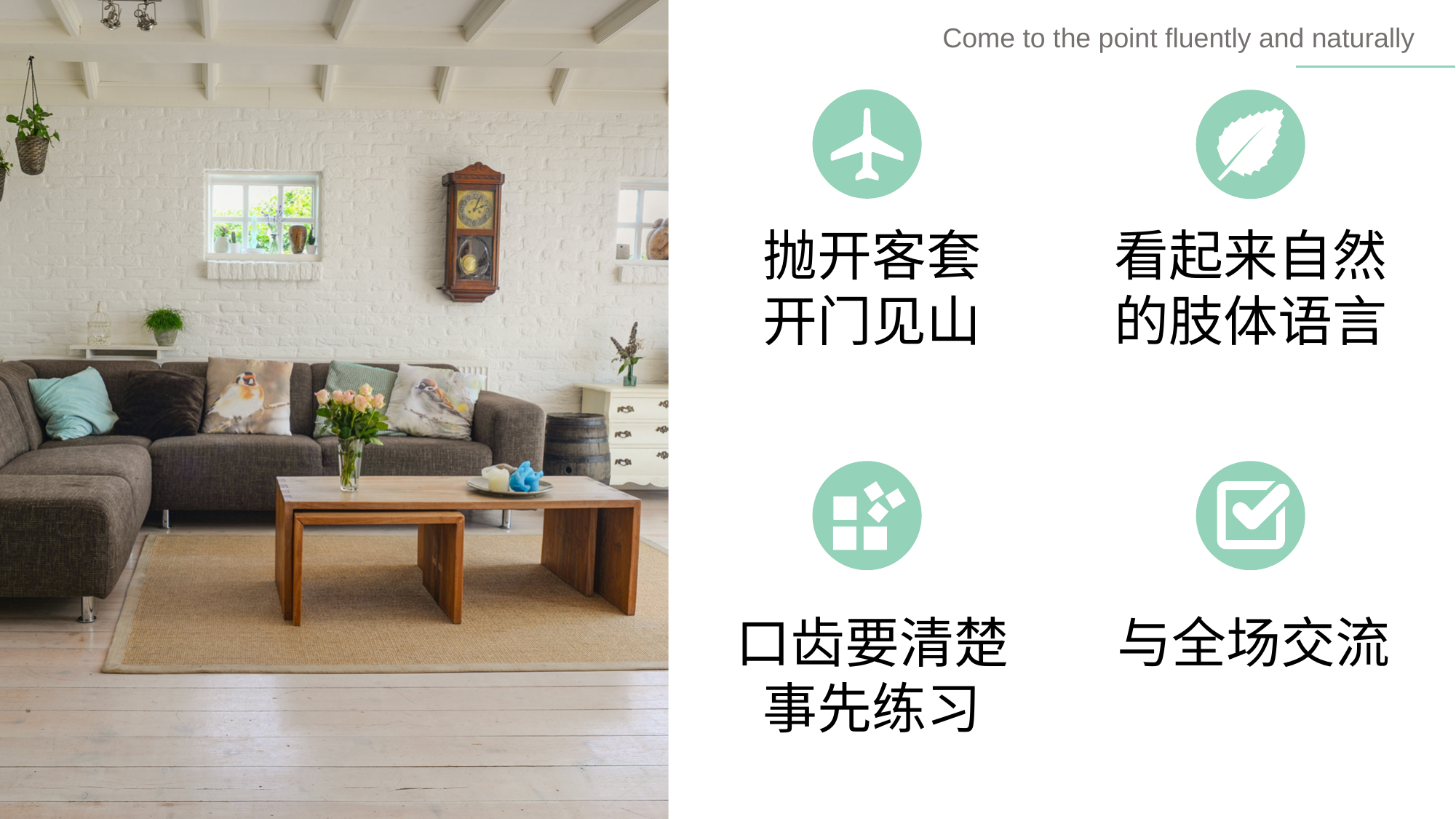

Come to the point fluently and naturally

看起来自然的肢体语言
抛开客套开门见山

口齿要清楚
事先练习
与全场交流